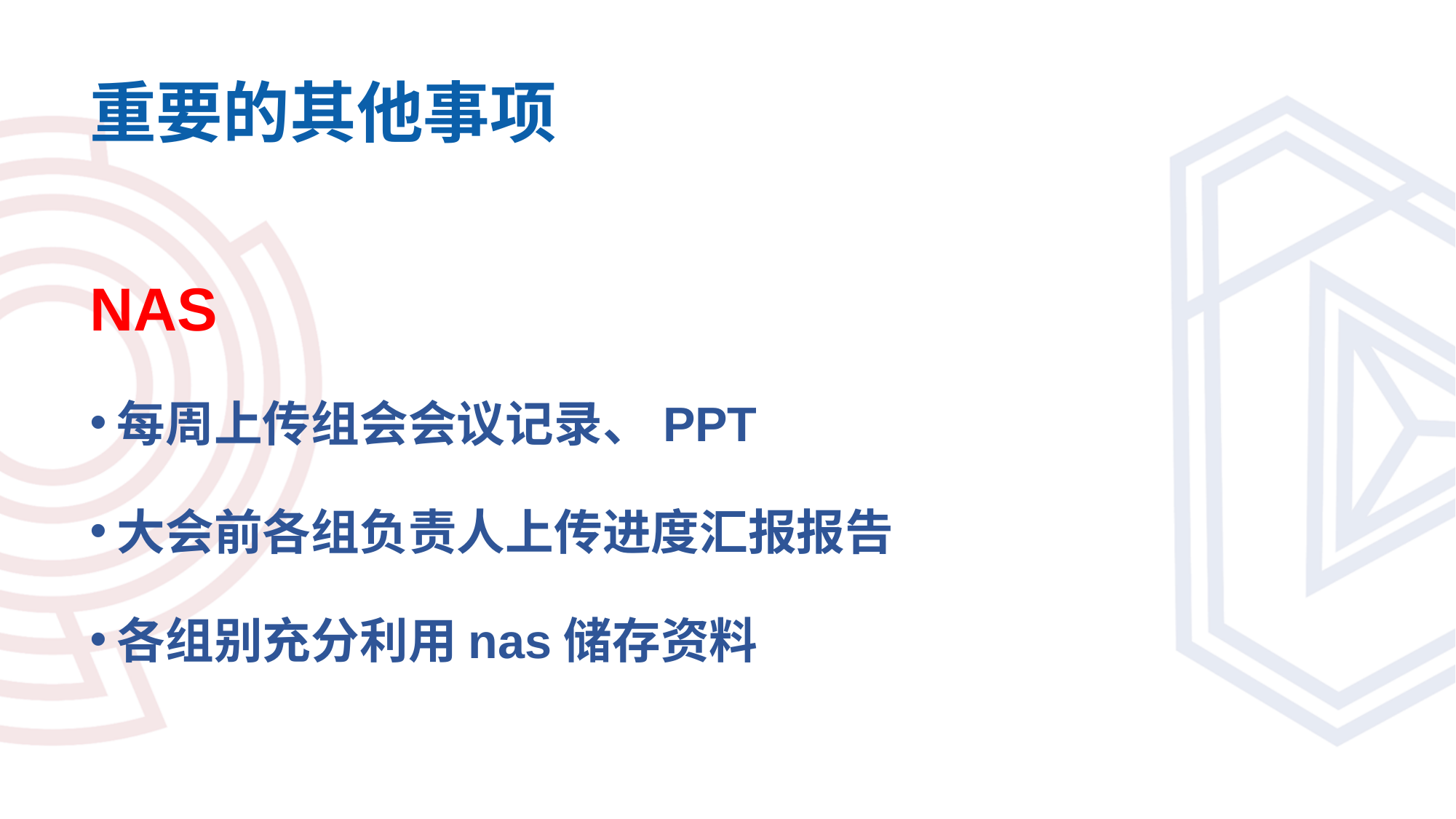

# 重要的其他事项
NAS
每周上传组会会议记录、PPT
大会前各组负责人上传进度汇报报告
各组别充分利用nas储存资料